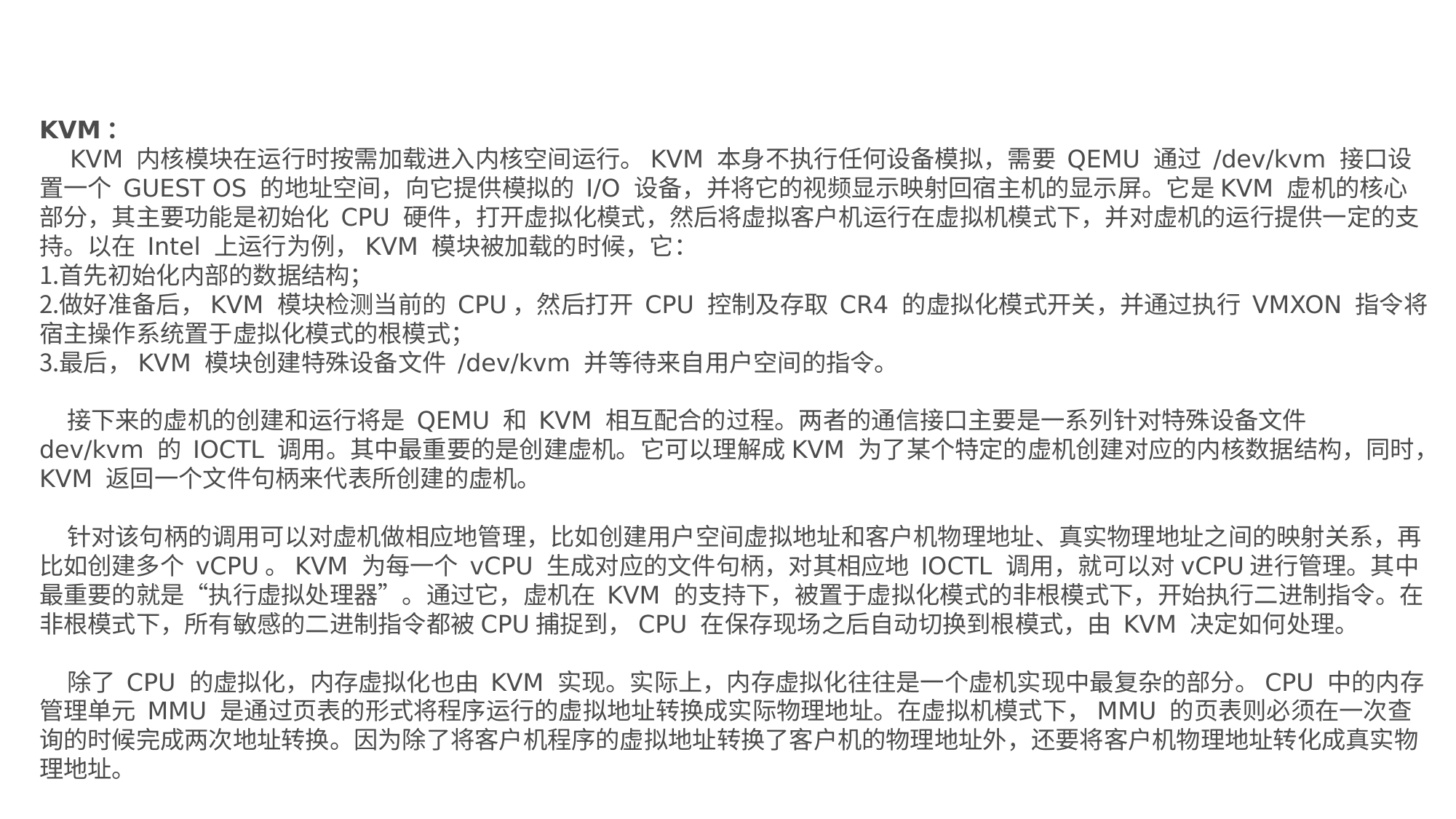

KVM：
    KVM 内核模块在运行时按需加载进入内核空间运行。KVM 本身不执行任何设备模拟，需要 QEMU 通过 /dev/kvm 接口设置一个 GUEST OS 的地址空间，向它提供模拟的 I/O 设备，并将它的视频显示映射回宿主机的显示屏。它是KVM 虚机的核心部分，其主要功能是初始化 CPU 硬件，打开虚拟化模式，然后将虚拟客户机运行在虚拟机模式下，并对虚机的运行提供一定的支持。以在 Intel 上运行为例，KVM 模块被加载的时候，它：
首先初始化内部的数据结构；
做好准备后，KVM 模块检测当前的 CPU，然后打开 CPU 控制及存取 CR4 的虚拟化模式开关，并通过执行 VMXON 指令将宿主操作系统置于虚拟化模式的根模式；
最后，KVM 模块创建特殊设备文件 /dev/kvm 并等待来自用户空间的指令。

    接下来的虚机的创建和运行将是 QEMU 和 KVM 相互配合的过程。两者的通信接口主要是一系列针对特殊设备文件 dev/kvm 的 IOCTL 调用。其中最重要的是创建虚机。它可以理解成KVM 为了某个特定的虚机创建对应的内核数据结构，同时，KVM 返回一个文件句柄来代表所创建的虚机。

    针对该句柄的调用可以对虚机做相应地管理，比如创建用户空间虚拟地址和客户机物理地址、真实物理地址之间的映射关系，再比如创建多个 vCPU。KVM 为每一个 vCPU 生成对应的文件句柄，对其相应地 IOCTL 调用，就可以对vCPU进行管理。其中最重要的就是“执行虚拟处理器”。通过它，虚机在 KVM 的支持下，被置于虚拟化模式的非根模式下，开始执行二进制指令。在非根模式下，所有敏感的二进制指令都被CPU捕捉到，CPU 在保存现场之后自动切换到根模式，由 KVM 决定如何处理。

    除了 CPU 的虚拟化，内存虚拟化也由 KVM 实现。实际上，内存虚拟化往往是一个虚机实现中最复杂的部分。CPU 中的内存管理单元 MMU 是通过页表的形式将程序运行的虚拟地址转换成实际物理地址。在虚拟机模式下，MMU 的页表则必须在一次查询的时候完成两次地址转换。因为除了将客户机程序的虚拟地址转换了客户机的物理地址外，还要将客户机物理地址转化成真实物理地址。